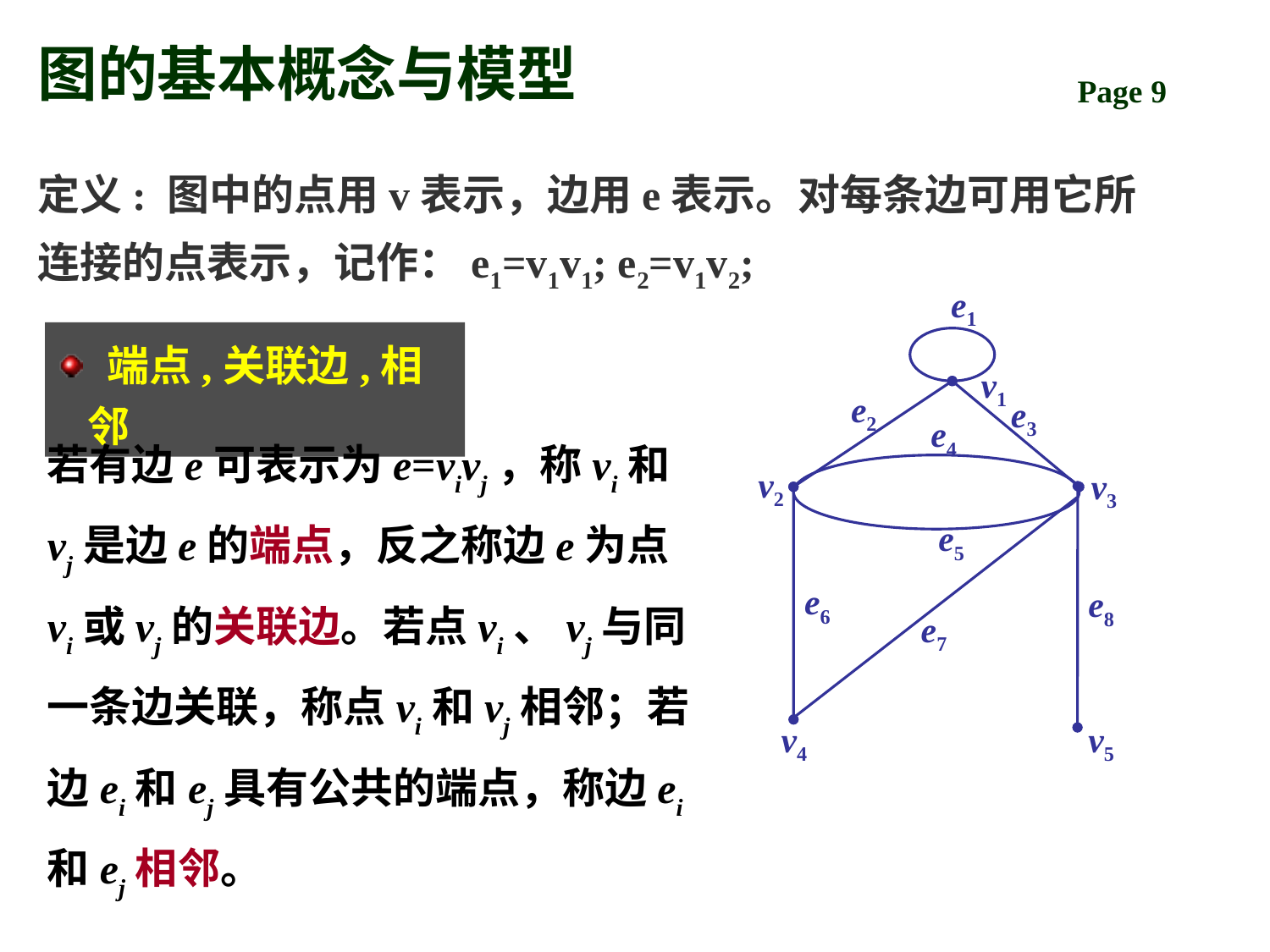

# 图的基本概念与模型
定义: 图中的点用v表示，边用e表示。对每条边可用它所连接的点表示，记作：e1=v1v1; e2=v1v2;
e1

v1

e2

e3
e4

v2
v3

e5
e6
e8
e7
v4
v5
 端点,关联边,相邻
若有边e可表示为e=vivj，称vi和vj是边e的端点，反之称边e为点vi或vj的关联边。若点vi、vj与同一条边关联，称点vi和vj相邻；若边ei和ej具有公共的端点，称边ei和ej相邻。